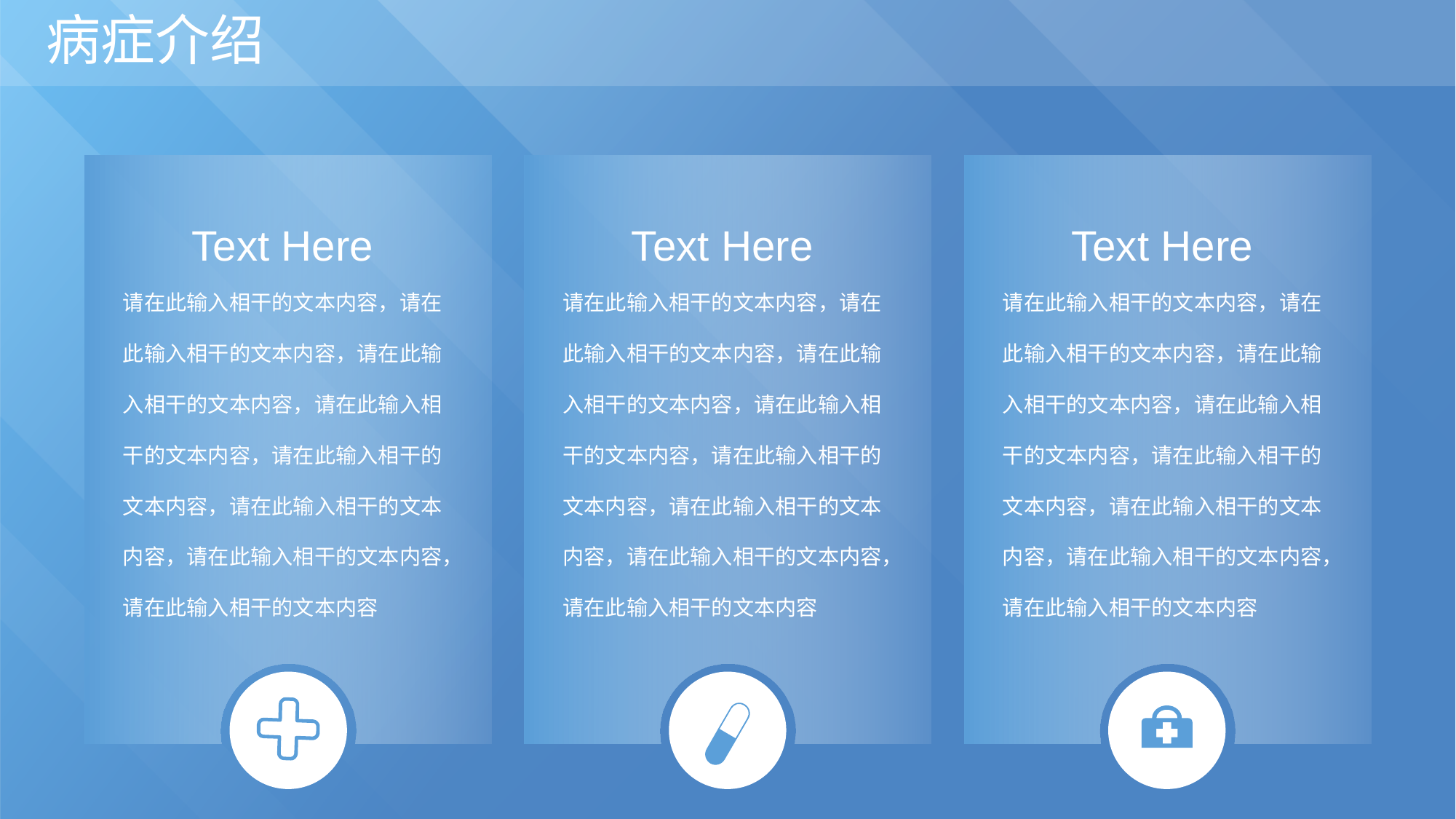

病症介绍

Text Here
请在此输入相干的文本内容，请在此输入相干的文本内容，请在此输入相干的文本内容，请在此输入相干的文本内容，请在此输入相干的文本内容，请在此输入相干的文本内容，请在此输入相干的文本内容，请在此输入相干的文本内容
Text Here
请在此输入相干的文本内容，请在此输入相干的文本内容，请在此输入相干的文本内容，请在此输入相干的文本内容，请在此输入相干的文本内容，请在此输入相干的文本内容，请在此输入相干的文本内容，请在此输入相干的文本内容
Text Here
请在此输入相干的文本内容，请在此输入相干的文本内容，请在此输入相干的文本内容，请在此输入相干的文本内容，请在此输入相干的文本内容，请在此输入相干的文本内容，请在此输入相干的文本内容，请在此输入相干的文本内容